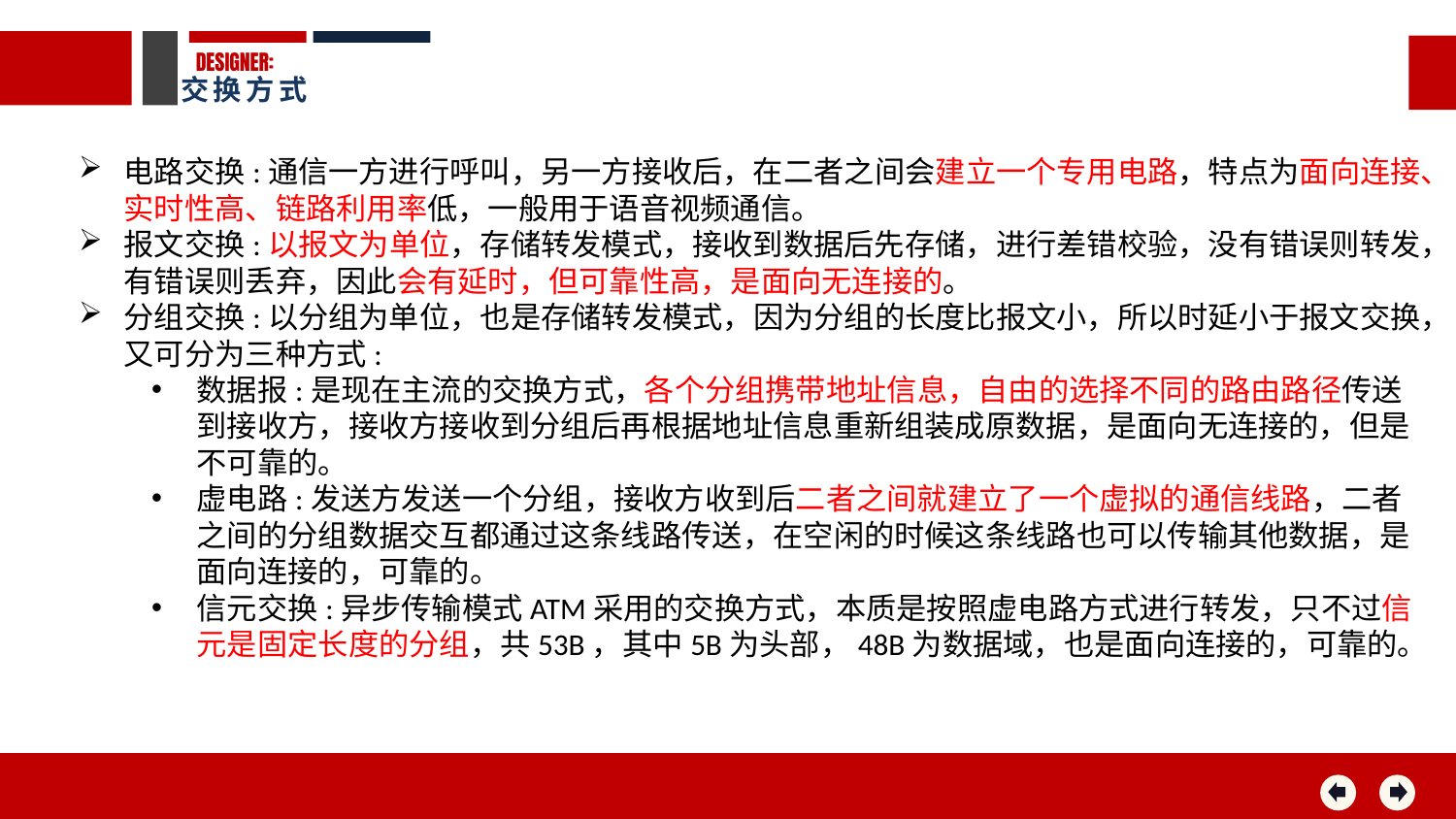

DESIGNER:
交换方式
电路交换:通信一方进行呼叫，另一方接收后，在二者之间会建立一个专用电路，特点为面向连接、实时性高、链路利用率低，一般用于语音视频通信。
报文交换:以报文为单位，存储转发模式，接收到数据后先存储，进行差错校验，没有错误则转发，有错误则丢弃，因此会有延时，但可靠性高，是面向无连接的。
分组交换:以分组为单位，也是存储转发模式，因为分组的长度比报文小，所以时延小于报文交换，又可分为三种方式:
数据报:是现在主流的交换方式，各个分组携带地址信息，自由的选择不同的路由路径传送到接收方，接收方接收到分组后再根据地址信息重新组装成原数据，是面向无连接的，但是不可靠的。
虚电路:发送方发送一个分组，接收方收到后二者之间就建立了一个虚拟的通信线路，二者之间的分组数据交互都通过这条线路传送，在空闲的时候这条线路也可以传输其他数据，是面向连接的，可靠的。
信元交换:异步传输模式ATM采用的交换方式，本质是按照虚电路方式进行转发，只不过信元是固定长度的分组，共53B，其中5B为头部，48B为数据域，也是面向连接的，可靠的。